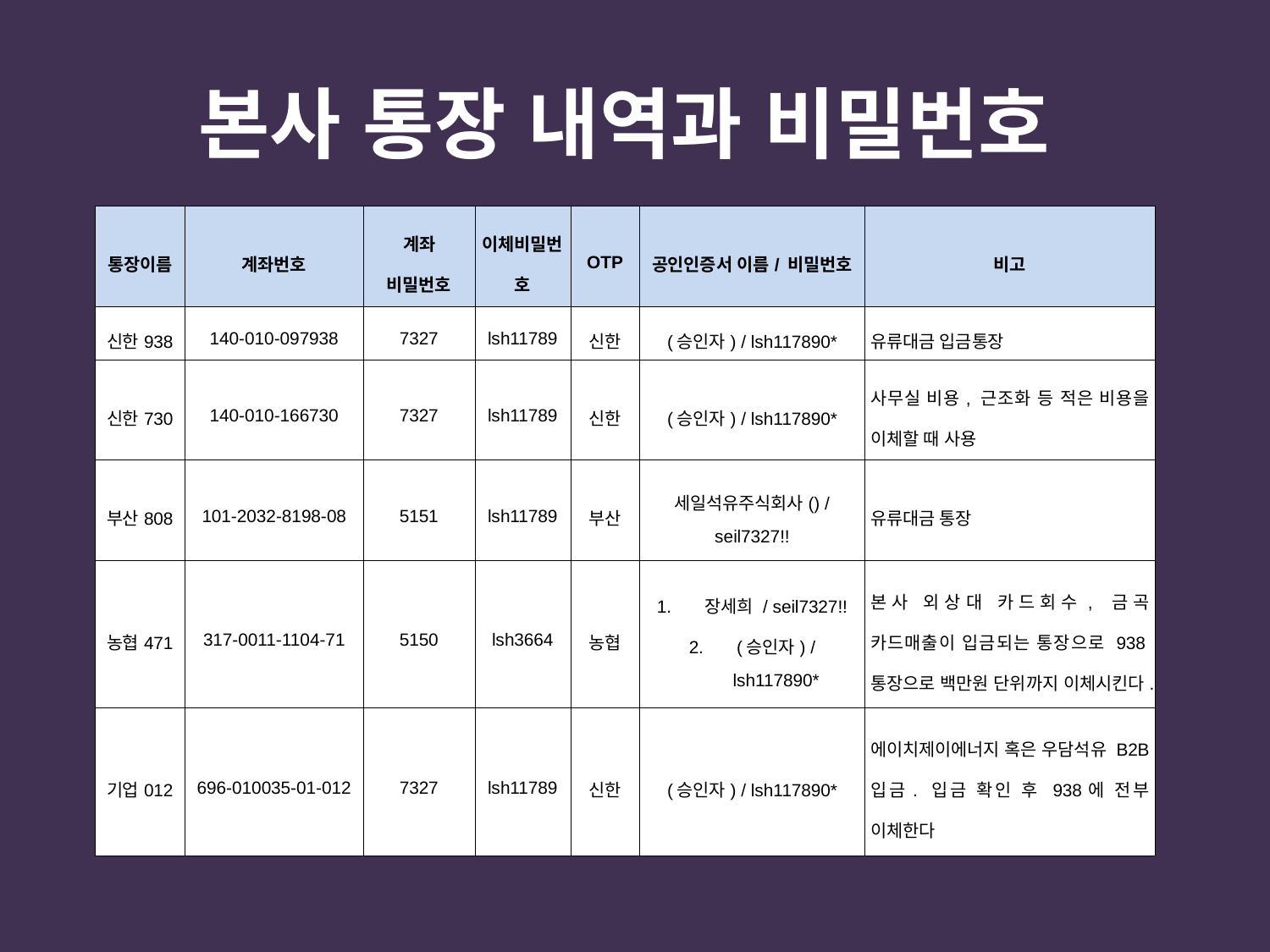

# 본사 통장 내역과 비밀번호
| 통장이름 | 계좌번호 | 계좌 비밀번호 | 이체비밀번호 | OTP | 공인인증서 이름/ 비밀번호 | 비고 |
| --- | --- | --- | --- | --- | --- | --- |
| 신한938 | 140-010-097938 | 7327 | lsh11789 | 신한 | (승인자) / lsh117890\* | 유류대금 입금통장 |
| 신한730 | 140-010-166730 | 7327 | lsh11789 | 신한 | (승인자) / lsh117890\* | 사무실 비용, 근조화 등 적은 비용을 이체할 때 사용 |
| 부산808 | 101-2032-8198-08 | 5151 | lsh11789 | 부산 | 세일석유주식회사() / seil7327!! | 유류대금 통장 |
| 농협471 | 317-0011-1104-71 | 5150 | lsh3664 | 농협 | 장세희 / seil7327!! (승인자) / lsh117890\* | 본사 외상대 카드회수, 금곡 카드매출이 입금되는 통장으로 938통장으로 백만원 단위까지 이체시킨다. |
| 기업012 | 696-010035-01-012 | 7327 | lsh11789 | 신한 | (승인자) / lsh117890\* | 에이치제이에너지 혹은 우담석유 B2B 입금. 입금 확인 후 938에 전부 이체한다 |